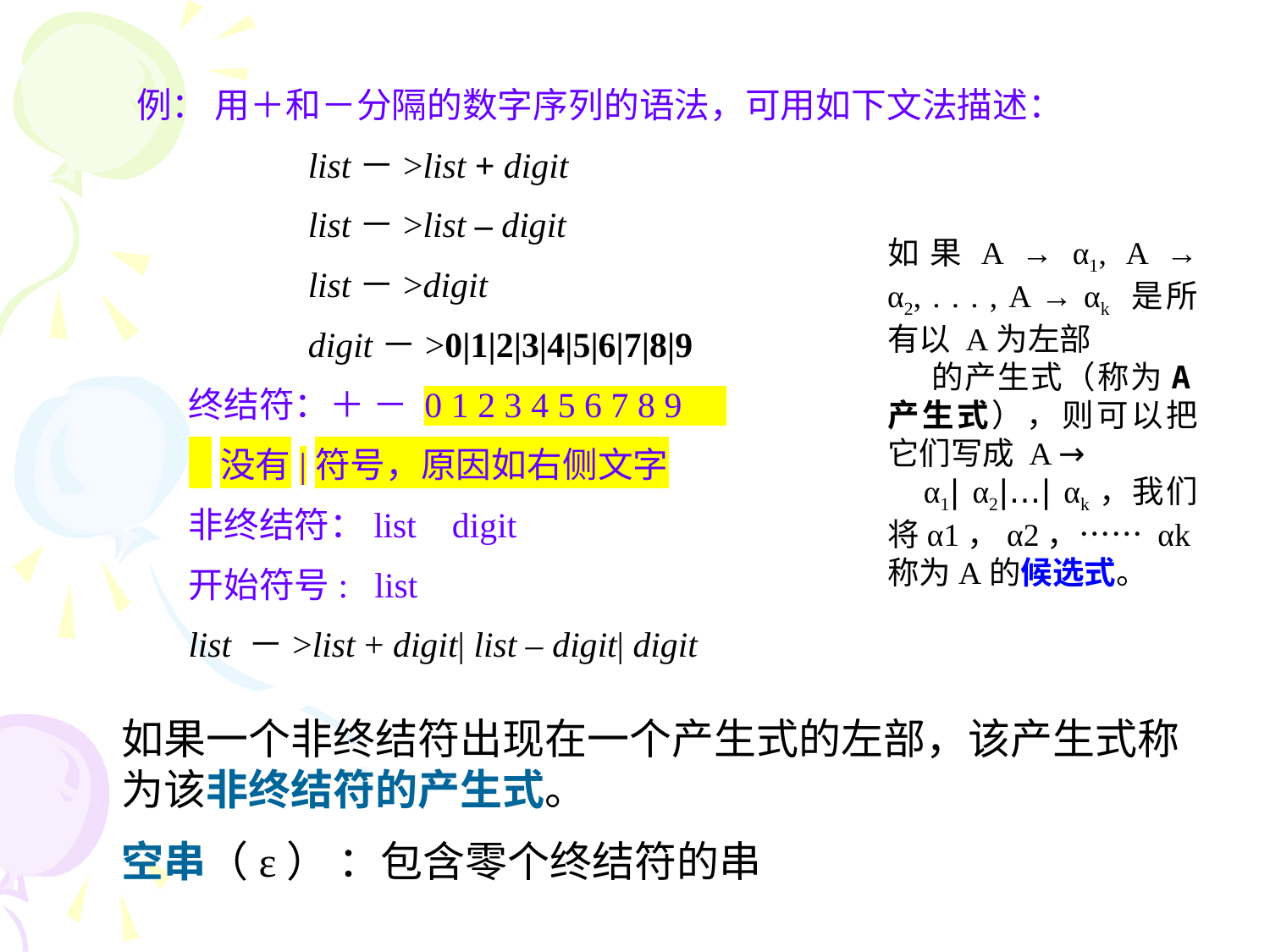

例： 用＋和－分隔的数字序列的语法，可用如下文法描述：
     list－>list + digit
     list－>list – digit
     list－>digit
     digit－>0|1|2|3|4|5|6|7|8|9
如果A → α1, A → α2, . . . , A → αk 是所有以 A为左部
    的产生式（称为A产生式），则可以把它们写成 A →
   α1| α2|…| αk，我们将α1，α2，…… αk称为A的候选式。

终结符：＋ － 0 1 2 3 4 5 6 7 8 9
   没有|符号，原因如右侧文字
非终结符：list    digit
开始符号:   list
list －>list + digit| list – digit| digit
如果一个非终结符出现在一个产生式的左部，该产生式称为该非终结符的产生式。
空串（ε） ：包含零个终结符的串
10